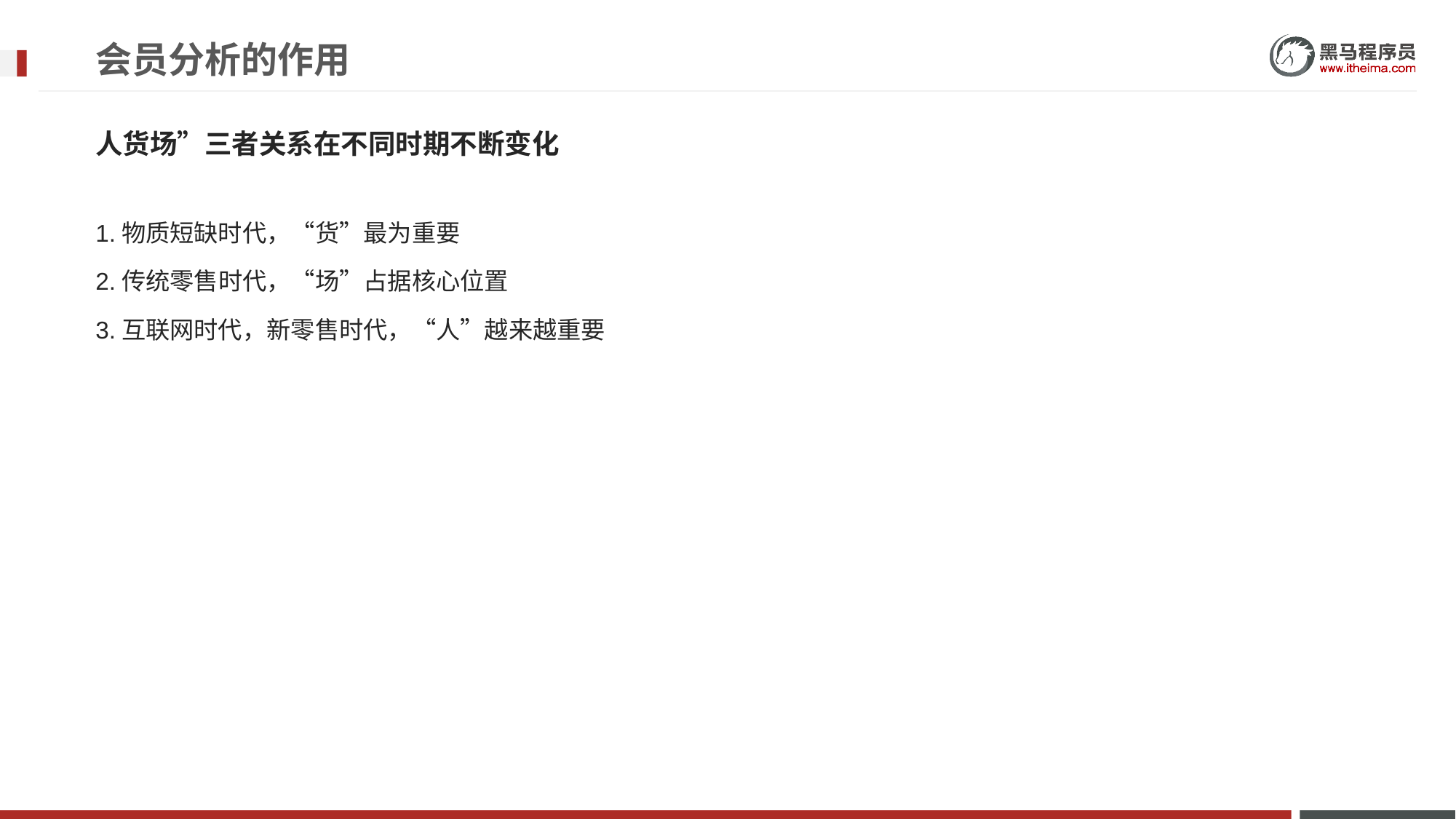

# 会员分析的作用
人货场”三者关系在不同时期不断变化
1.物质短缺时代，“货”最为重要
2.传统零售时代，“场”占据核心位置
3.互联网时代，新零售时代，“人”越来越重要